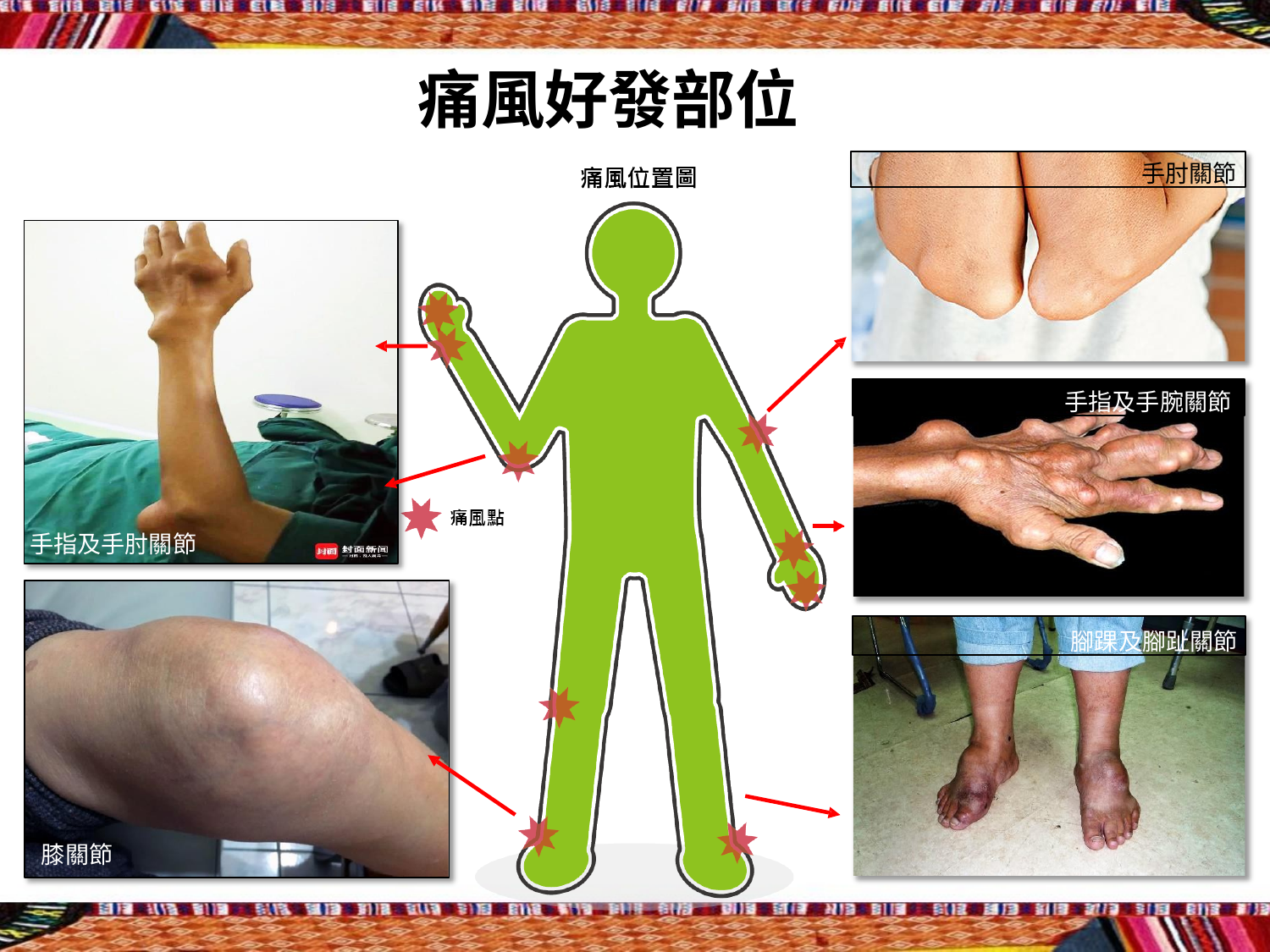

# 痛風好發部位

手肘關節

手指及手腕關節

手指及手肘關節

腳踝及腳趾關節

膝關節